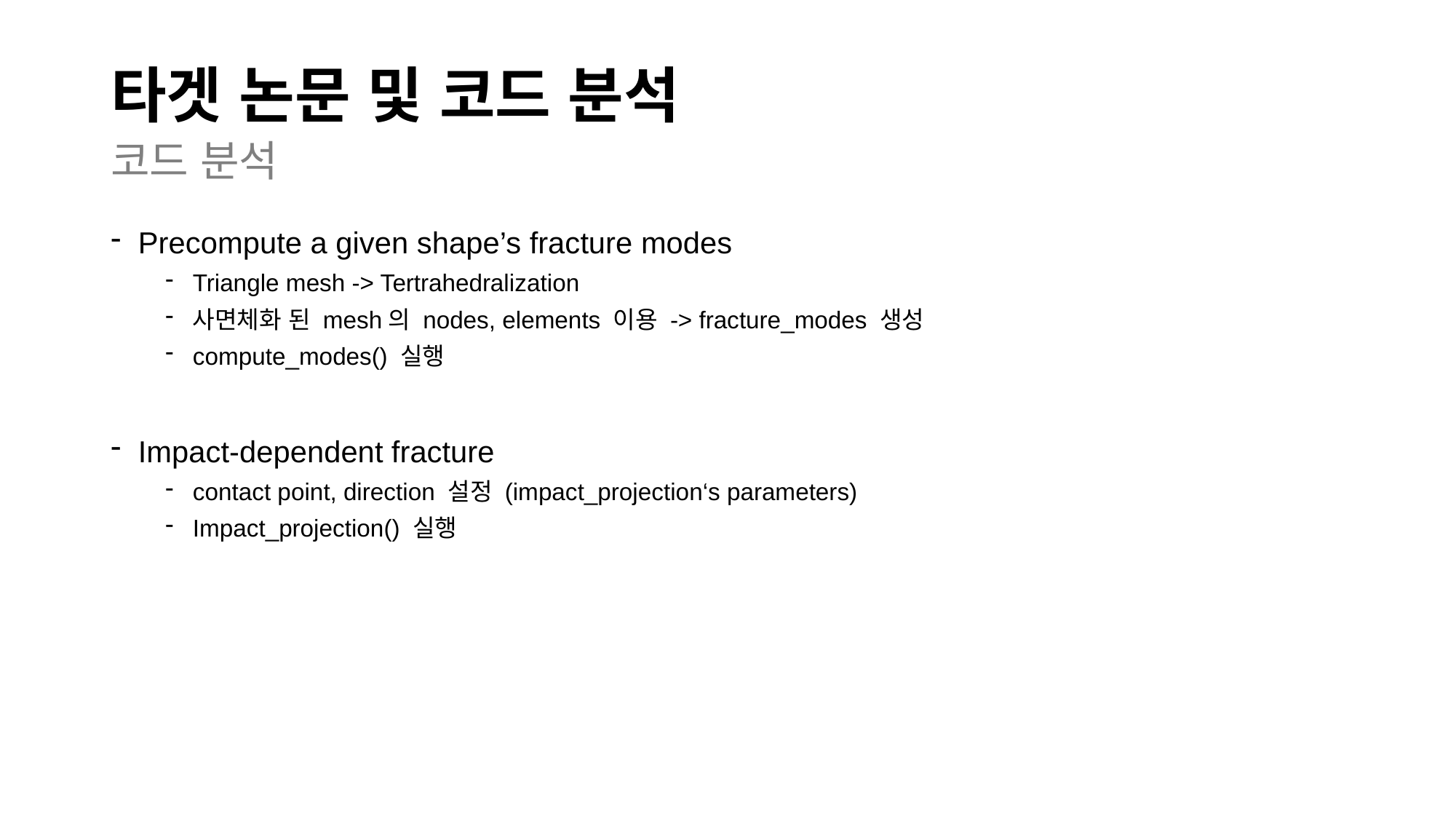

# 타겟 논문 및 코드 분석
코드 분석
Precompute a given shape’s fracture modes
Triangle mesh -> Tertrahedralization
사면체화 된 mesh의 nodes, elements 이용 -> fracture_modes 생성
compute_modes() 실행

Impact-dependent fracture
contact point, direction 설정 (impact_projection‘s parameters)
Impact_projection() 실행